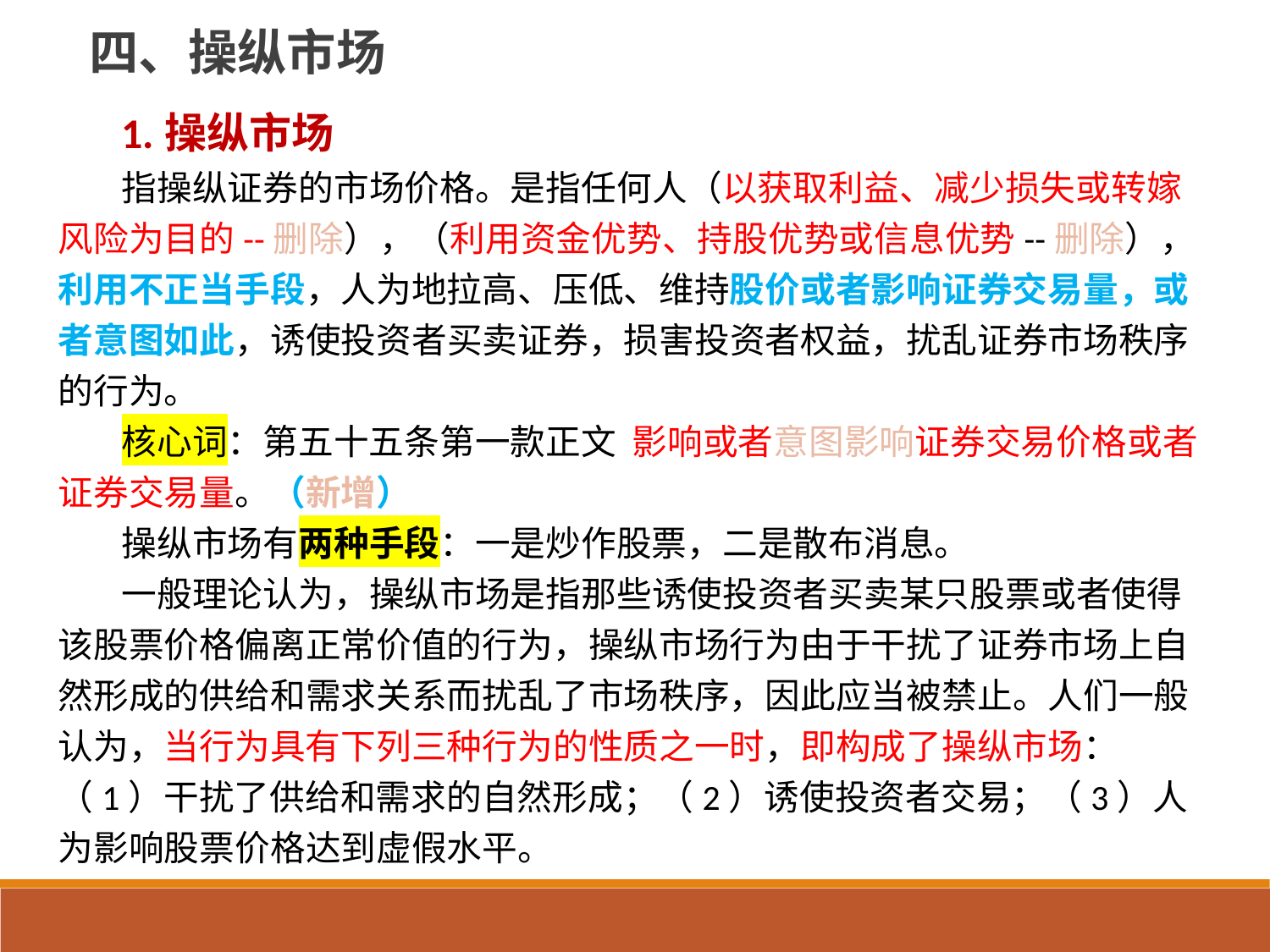

四、操纵市场
1.操纵市场
指操纵证券的市场价格。是指任何人（以获取利益、减少损失或转嫁风险为目的--删除），（利用资金优势、持股优势或信息优势--删除），利用不正当手段，人为地拉高、压低、维持股价或者影响证券交易量，或者意图如此，诱使投资者买卖证券，损害投资者权益，扰乱证券市场秩序的行为。
核心词：第五十五条第一款正文  影响或者意图影响证券交易价格或者证券交易量。（新增）
操纵市场有两种手段：一是炒作股票，二是散布消息。
一般理论认为，操纵市场是指那些诱使投资者买卖某只股票或者使得该股票价格偏离正常价值的行为，操纵市场行为由于干扰了证券市场上自然形成的供给和需求关系而扰乱了市场秩序，因此应当被禁止。人们一般认为，当行为具有下列三种行为的性质之一时，即构成了操纵市场：（1）干扰了供给和需求的自然形成；（2）诱使投资者交易；（3）人为影响股票价格达到虚假水平。